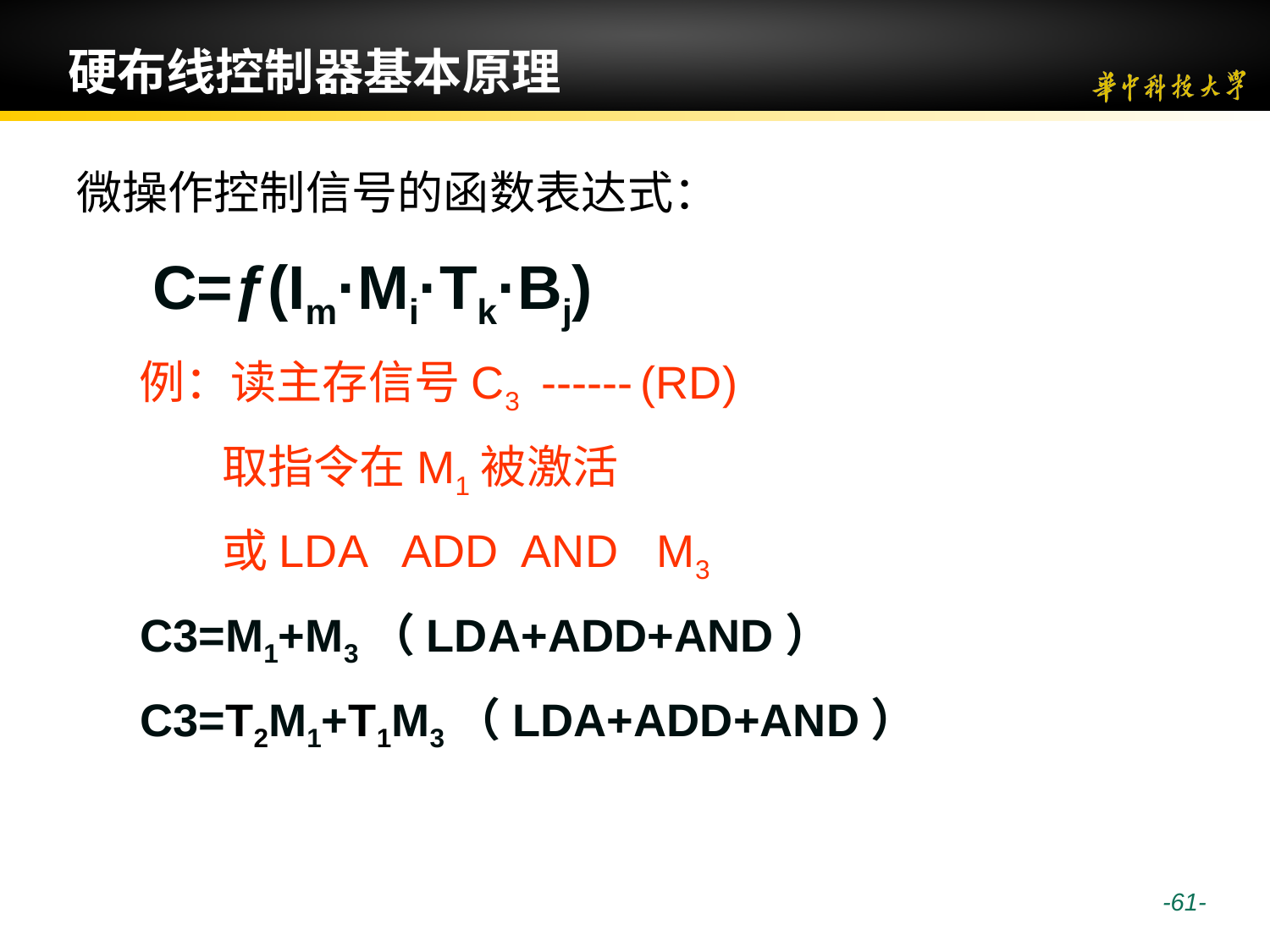

# 硬布线控制器基本原理
微操作控制信号的函数表达式：
      C=ƒ(Im·Mi·Tk·Bj)
     例：读主存信号C3   ------ (RD)
             取指令在M1被激活
             或LDA   ADD  AND   M3
     C3=M1+M3（LDA+ADD+AND）
     C3=T2M1+T1M3（LDA+ADD+AND）
 -61-